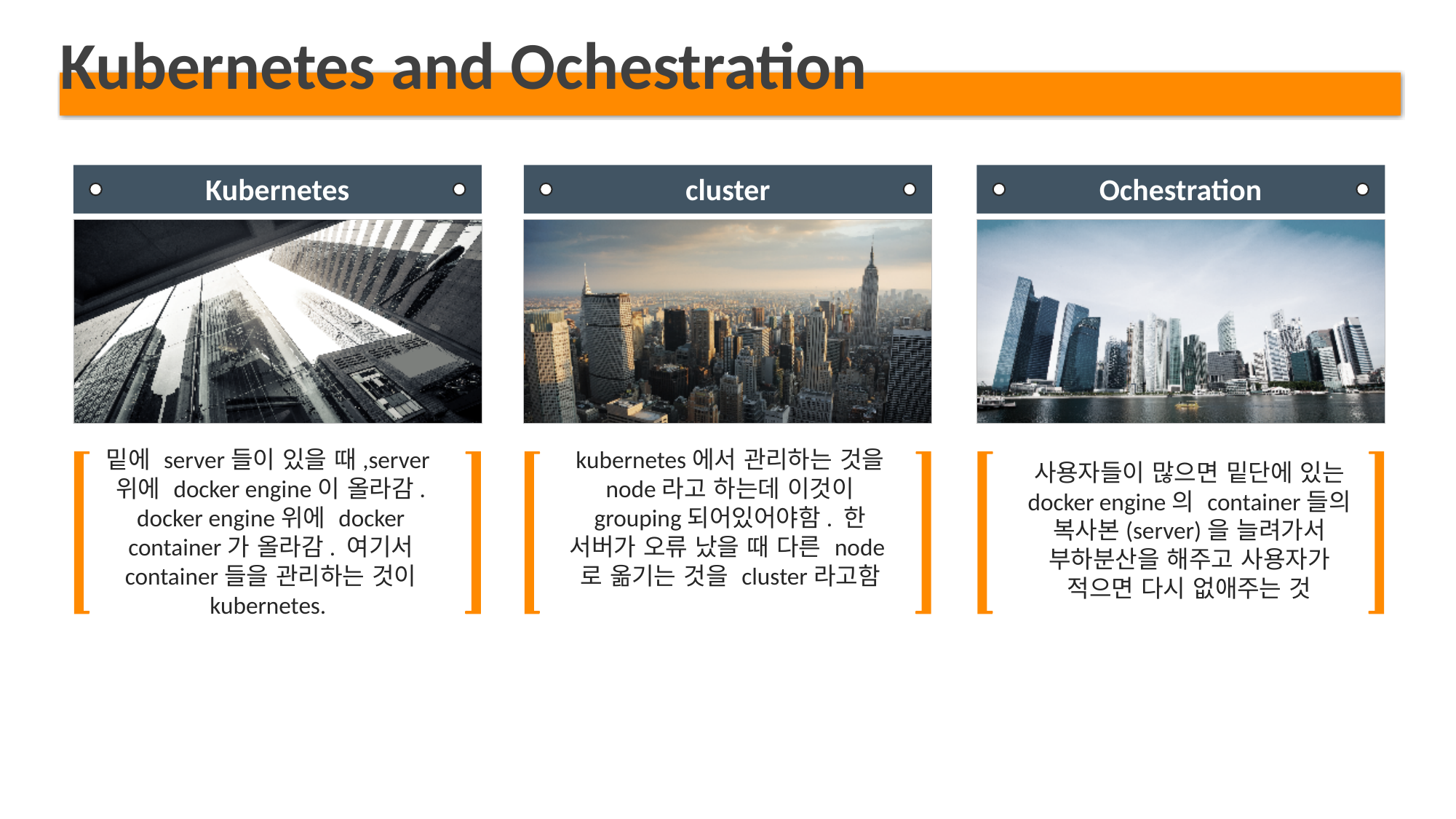

Kubernetes and Ochestration

Kubernetes

밑에 server들이 있을 때,server위에 docker engine이 올라감. docker engine위에 docker container가 올라감. 여기서 container들을 관리하는 것이 kubernetes.

cluster

kubernetes에서 관리하는 것을 node라고 하는데 이것이 grouping되어있어야함. 한 서버가 오류 났을 때 다른 node로 옮기는 것을 cluster라고함

Ochestration

사용자들이 많으면 밑단에 있는 docker engine의 container들의 복사본(server)을 늘려가서 부하분산을 해주고 사용자가 적으면 다시 없애주는 것